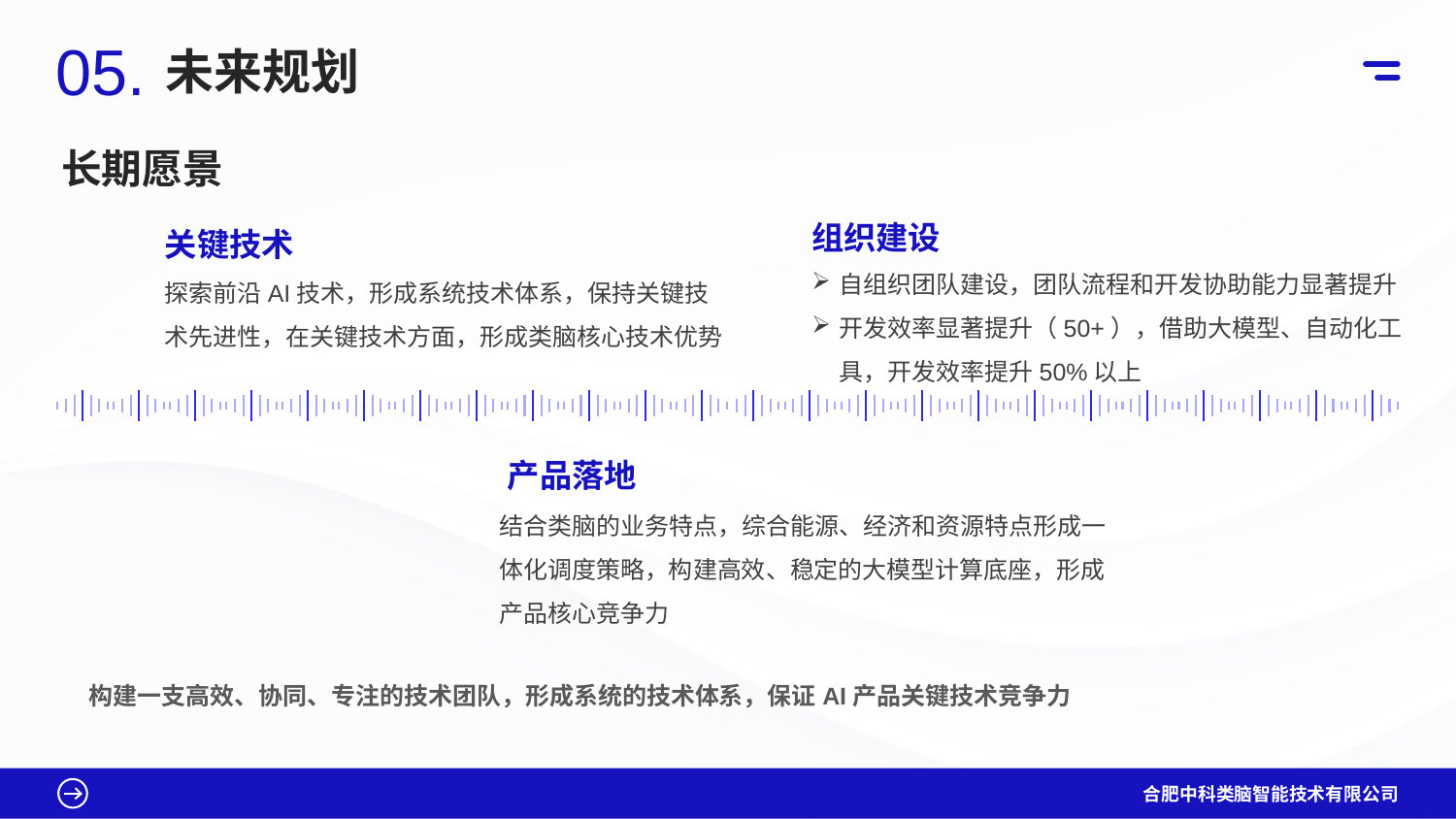

05.
未来规划

长期愿景
组织建设
自组织团队建设，团队流程和开发协助能力显著提升
开发效率显著提升（50+），借助大模型、自动化工具，开发效率提升50%以上
关键技术
探索前沿AI技术，形成系统技术体系，保持关键技术先进性，在关键技术方面，形成类脑核心技术优势
结合类脑的业务特点，综合能源、经济和资源特点形成一体化调度策略，构建高效、稳定的大模型计算底座，形成产品核心竞争力
产品落地
构建一支高效、协同、专注的技术团队，形成系统的技术体系，保证AI产品关键技术竞争力
合肥中科类脑智能技术有限公司